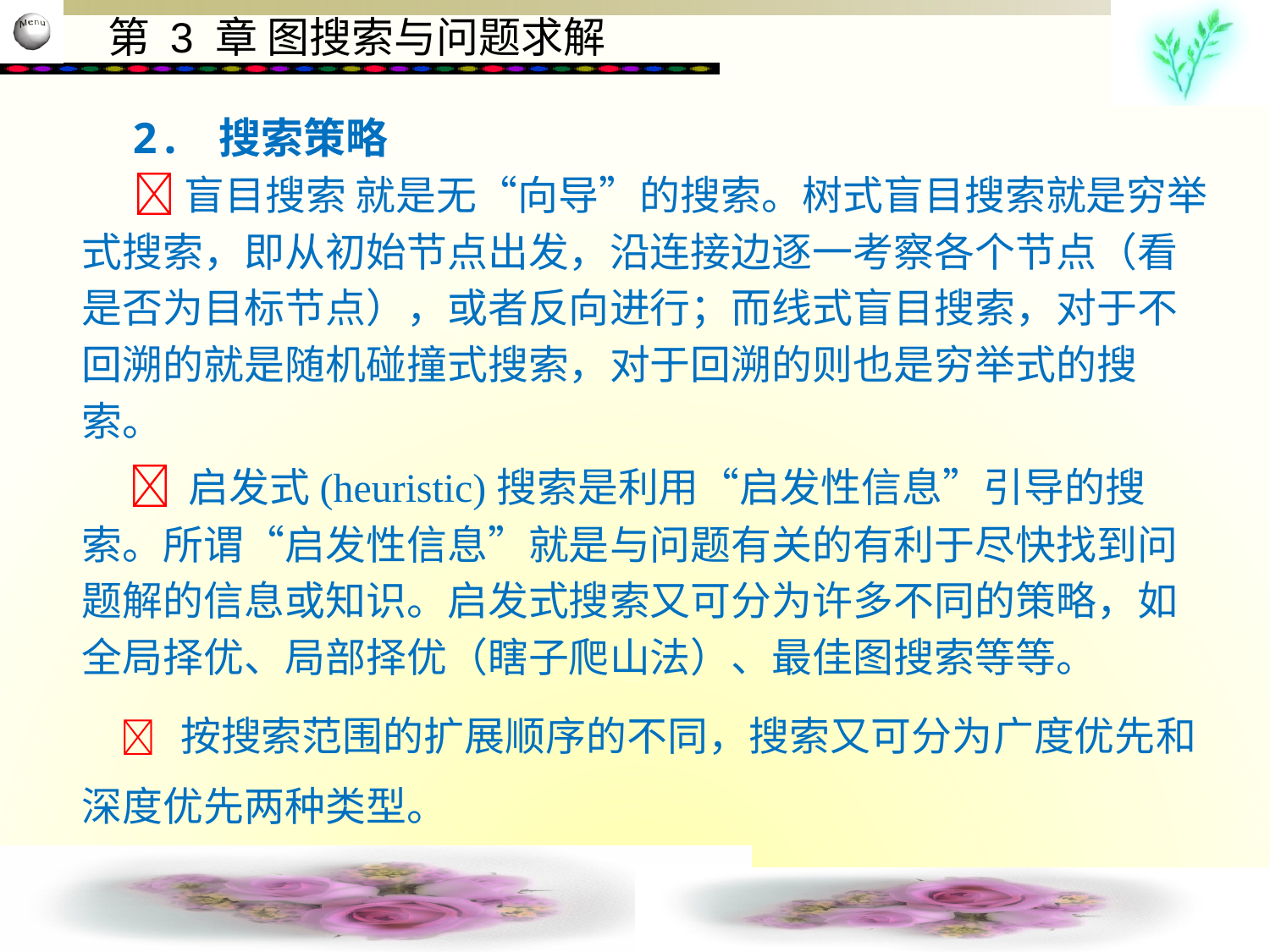

2. 搜索策略
　 • 盲目搜索 就是无“向导”的搜索。树式盲目搜索就是穷举式搜索，即从初始节点出发，沿连接边逐一考察各个节点（看是否为目标节点），或者反向进行；而线式盲目搜索，对于不回溯的就是随机碰撞式搜索，对于回溯的则也是穷举式的搜索。
     • 启发式(heuristic)搜索是利用“启发性信息”引导的搜索。所谓“启发性信息”就是与问题有关的有利于尽快找到问题解的信息或知识。启发式搜索又可分为许多不同的策略，如全局择优、局部择优（瞎子爬山法）、最佳图搜索等等。
     •  按搜索范围的扩展顺序的不同，搜索又可分为广度优先和深度优先两种类型。